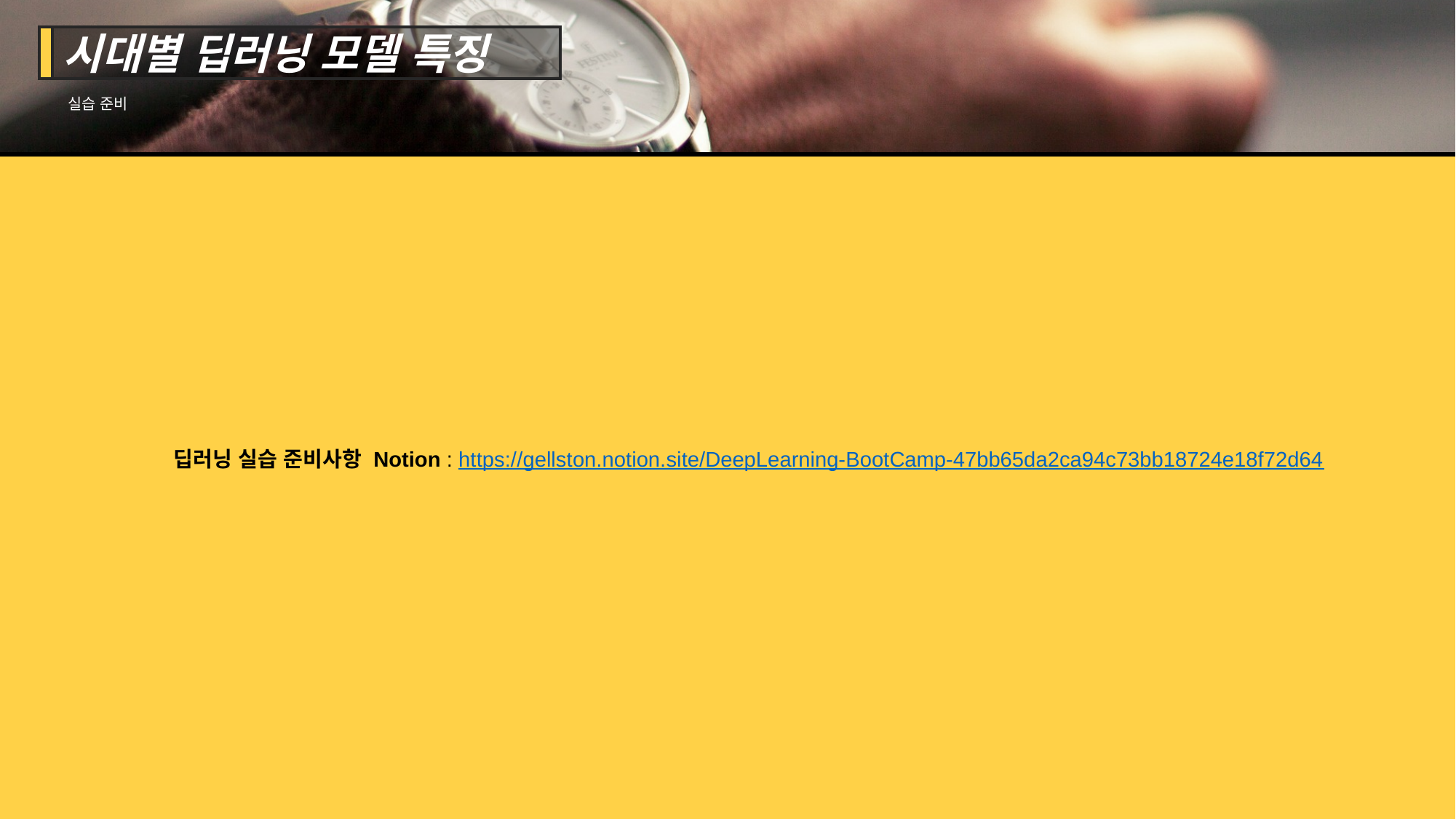

시대별 딥러닝 모델 특징
실습 준비
딥러닝 실습 준비사항 Notion : https://gellston.notion.site/DeepLearning-BootCamp-47bb65da2ca94c73bb18724e18f72d64